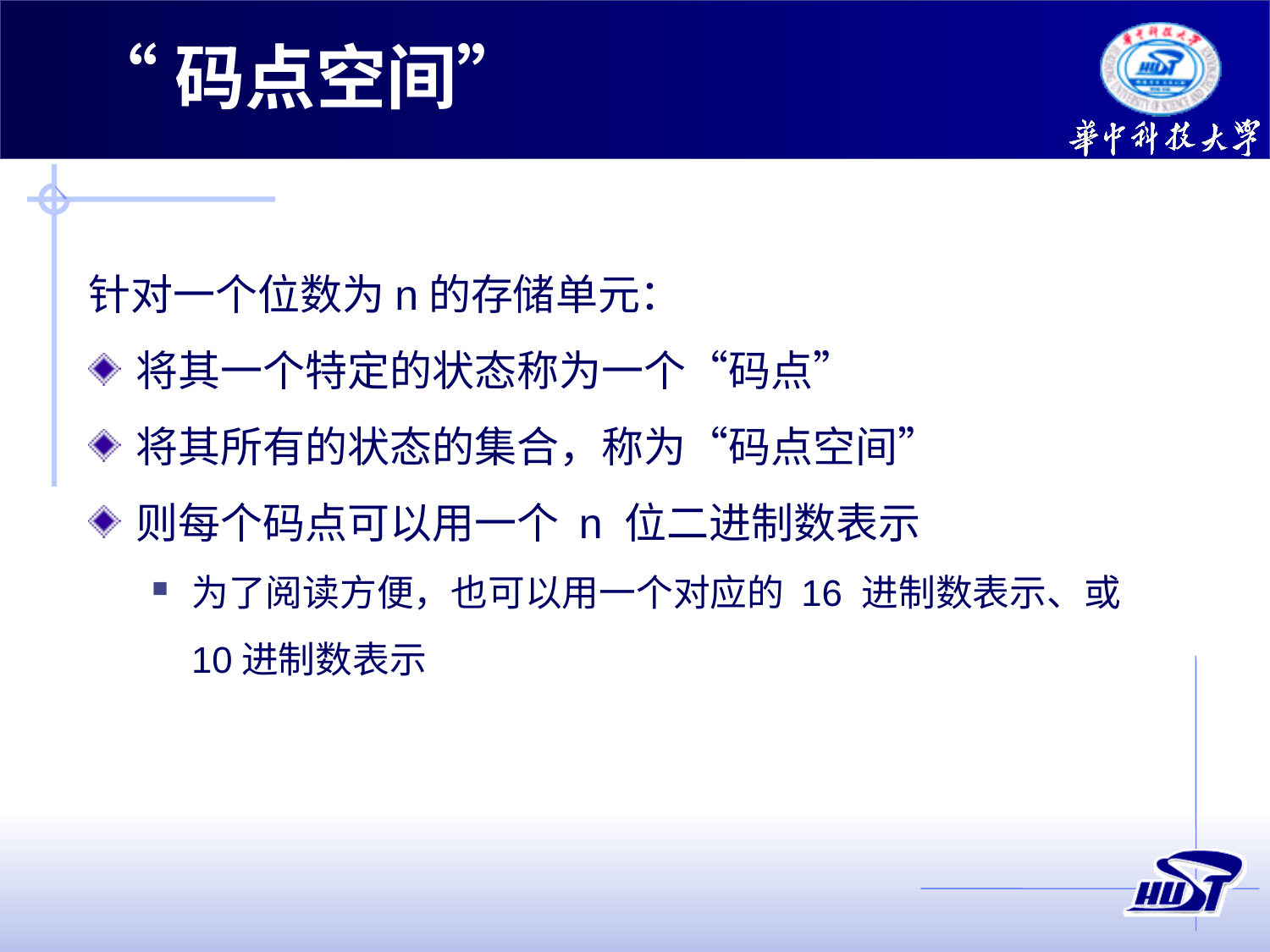

# “码点空间”
针对一个位数为n的存储单元：
将其一个特定的状态称为一个“码点”
将其所有的状态的集合，称为“码点空间”
则每个码点可以用一个 n 位二进制数表示
为了阅读方便，也可以用一个对应的 16 进制数表示、或10进制数表示